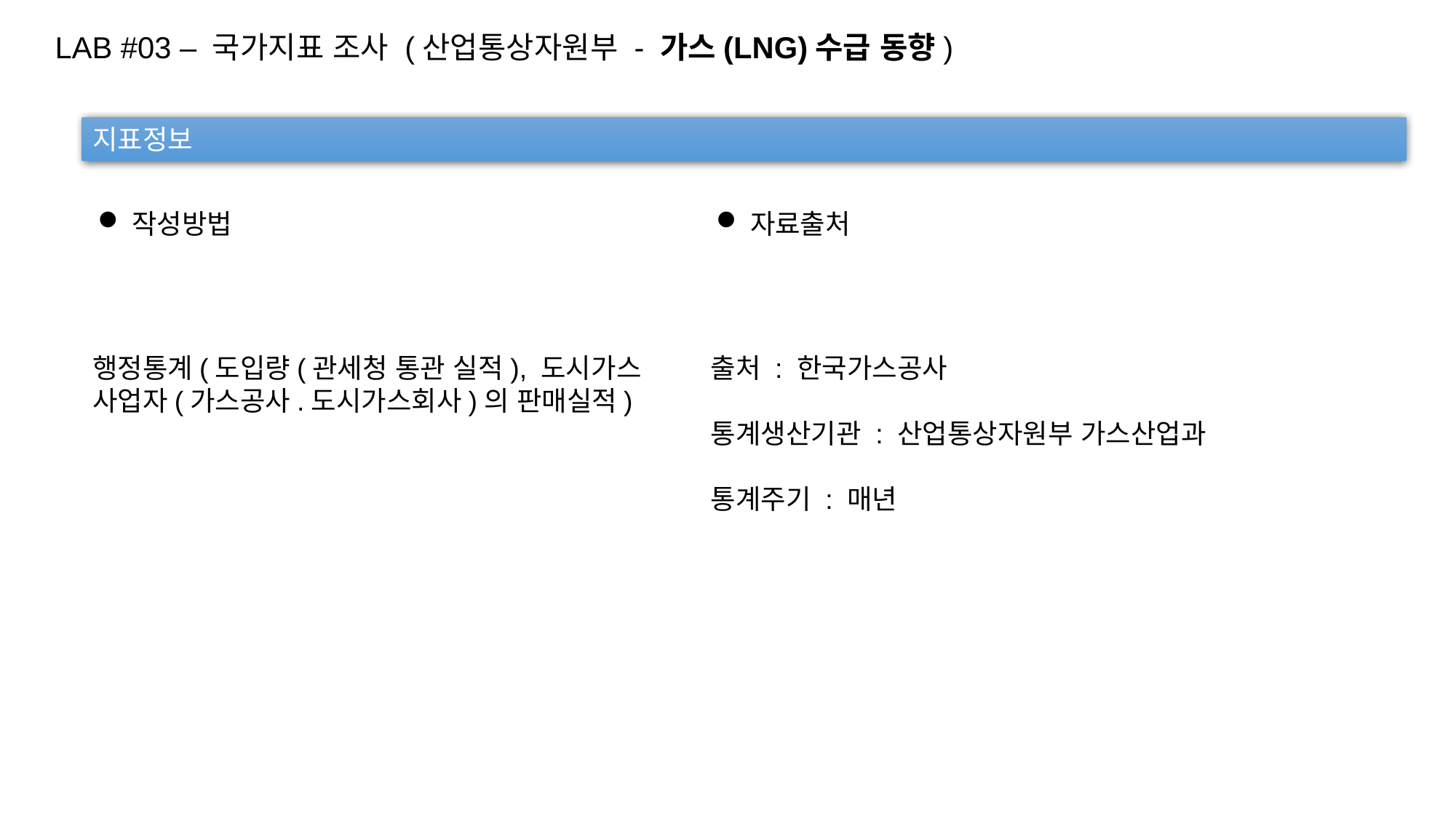

LAB #03 – 국가지표 조사 (산업통상자원부 - 가스(LNG)수급 동향)
지표정보
작성방법
자료출처
행정통계(도입량(관세청 통관 실적), 도시가스 사업자(가스공사.도시가스회사)의 판매실적)
출처 : 한국가스공사

통계생산기관 : 산업통상자원부 가스산업과

통계주기 : 매년